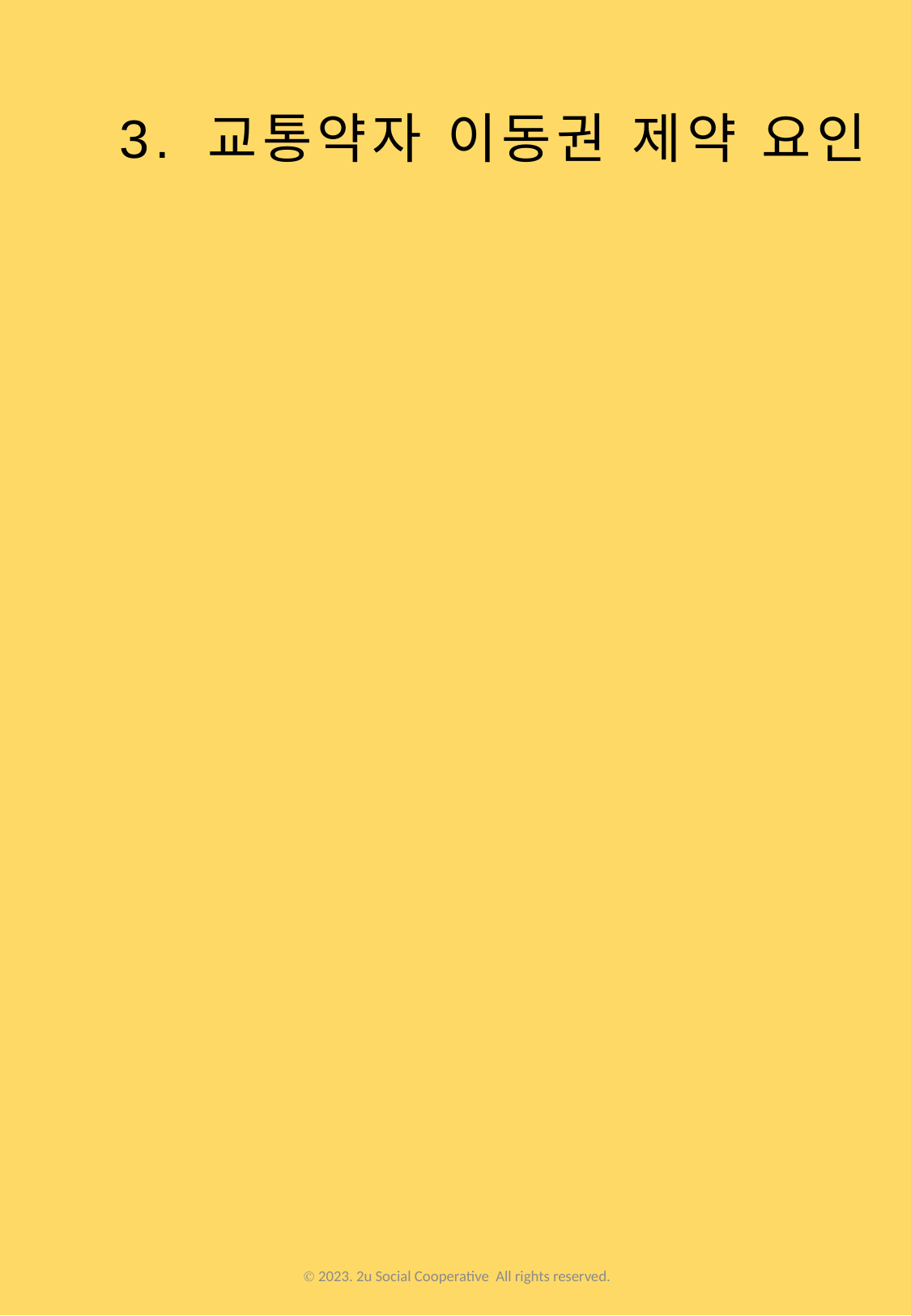

3. 교통약자 이동권 제약 요인
Ⓒ 2023. 2u Social Cooperative  All rights reserved.